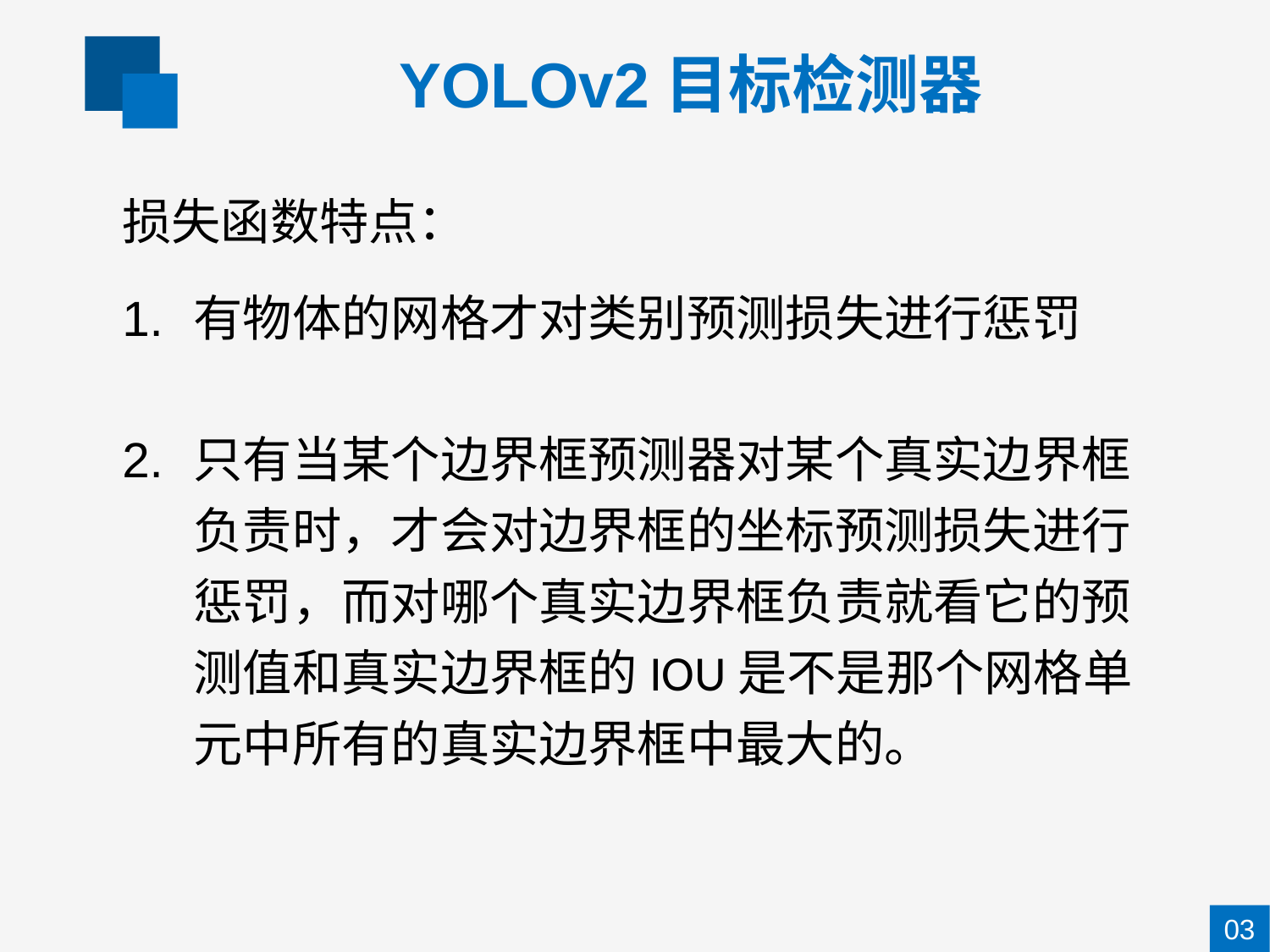

YOLOv2目标检测器
损失函数特点：

有物体的网格才对类别预测损失进行惩罚

只有当某个边界框预测器对某个真实边界框负责时，才会对边界框的坐标预测损失进行惩罚，而对哪个真实边界框负责就看它的预测值和真实边界框的IOU是不是那个网格单元中所有的真实边界框中最大的。

03